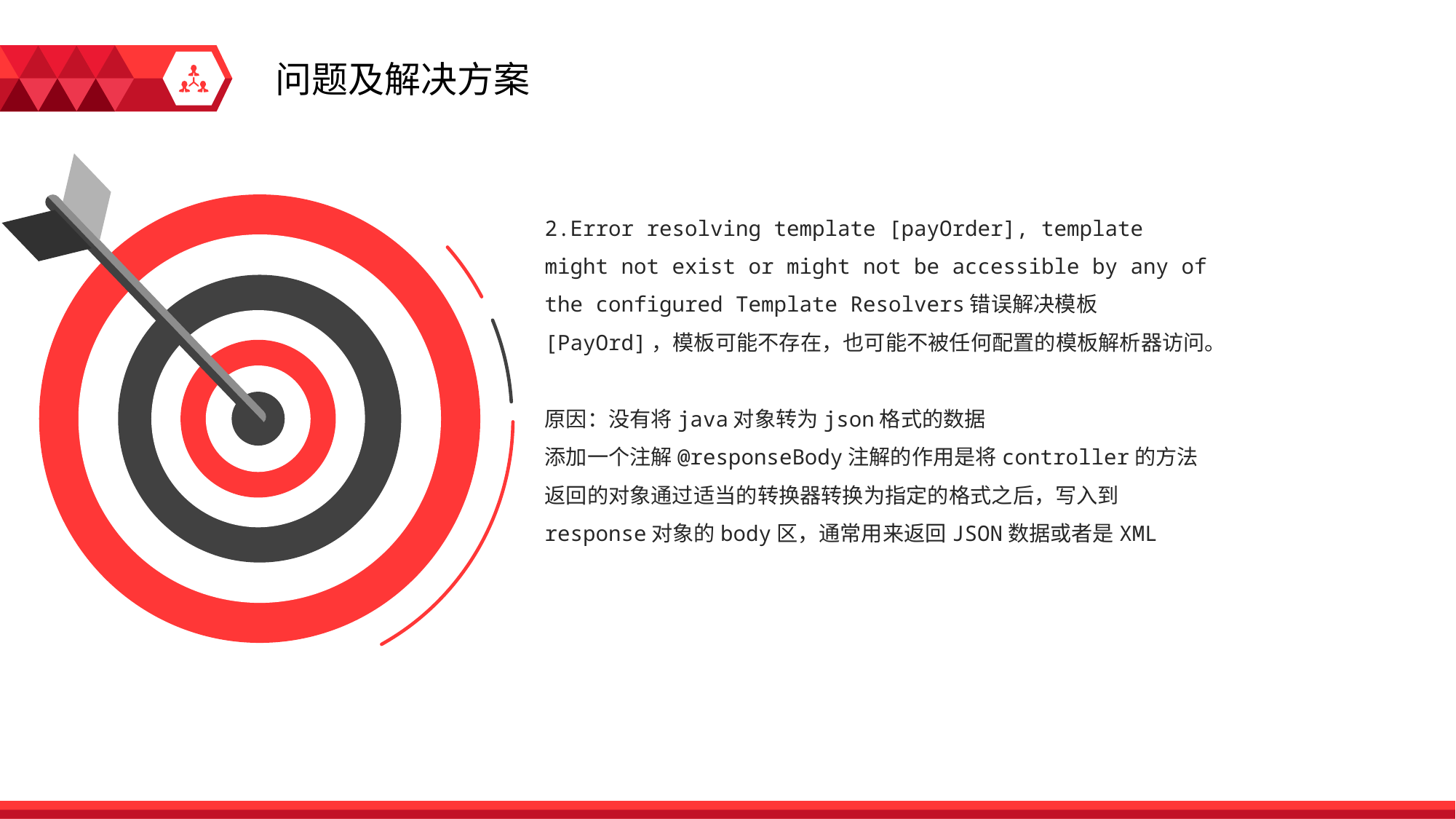

问题及解决方案

2.Error resolving template [payOrder], template might not exist or might not be accessible by any of the configured Template Resolvers错误解决模板[PayOrd]，模板可能不存在，也可能不被任何配置的模板解析器访问。

原因：没有将java对象转为json格式的数据
添加一个注解@responseBody注解的作用是将controller的方法返回的对象通过适当的转换器转换为指定的格式之后，写入到response对象的body区，通常用来返回JSON数据或者是XML